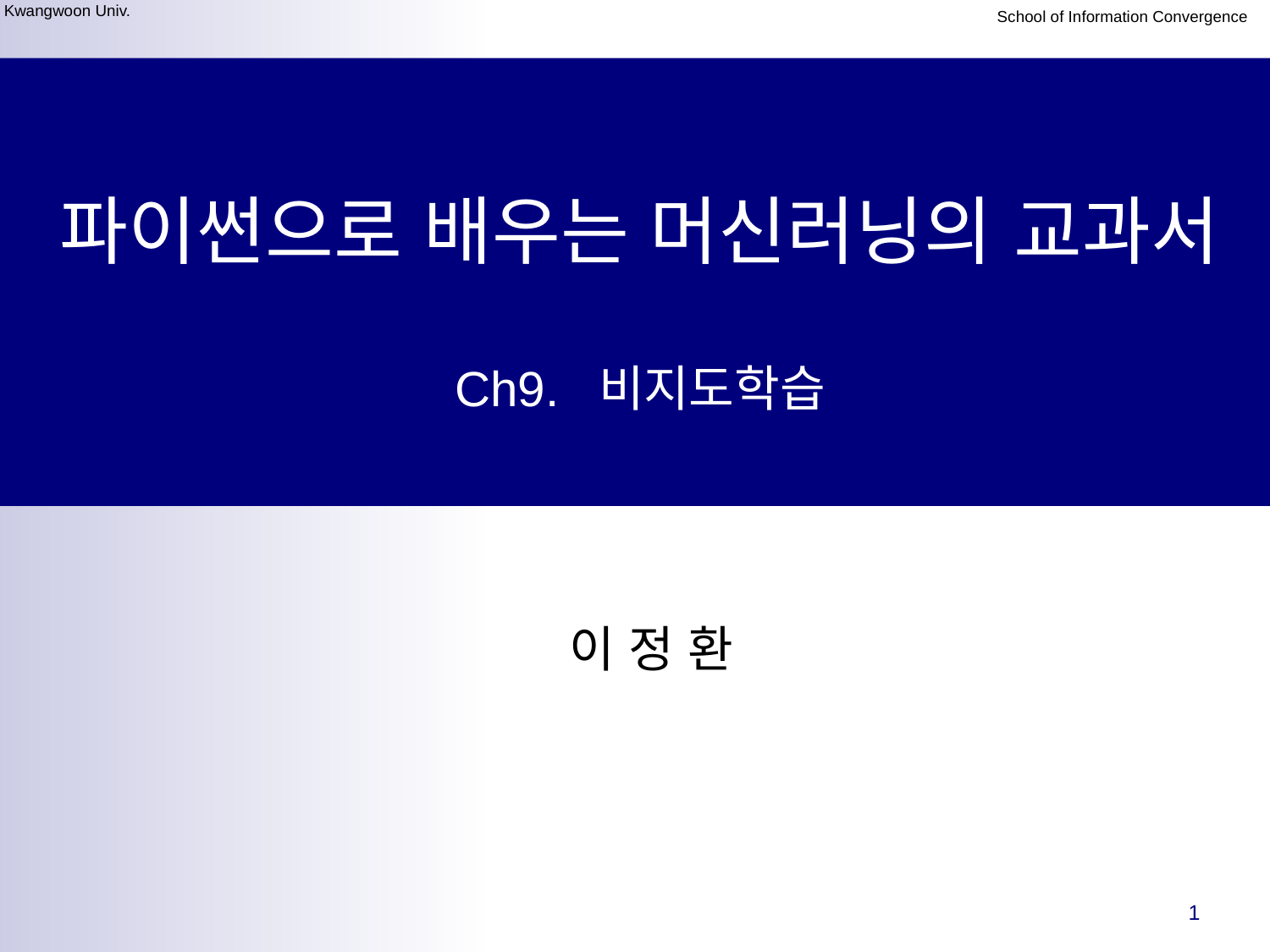

# 파이썬으로 배우는 머신러닝의 교과서
Ch9.  비지도학습
이 정 환
1